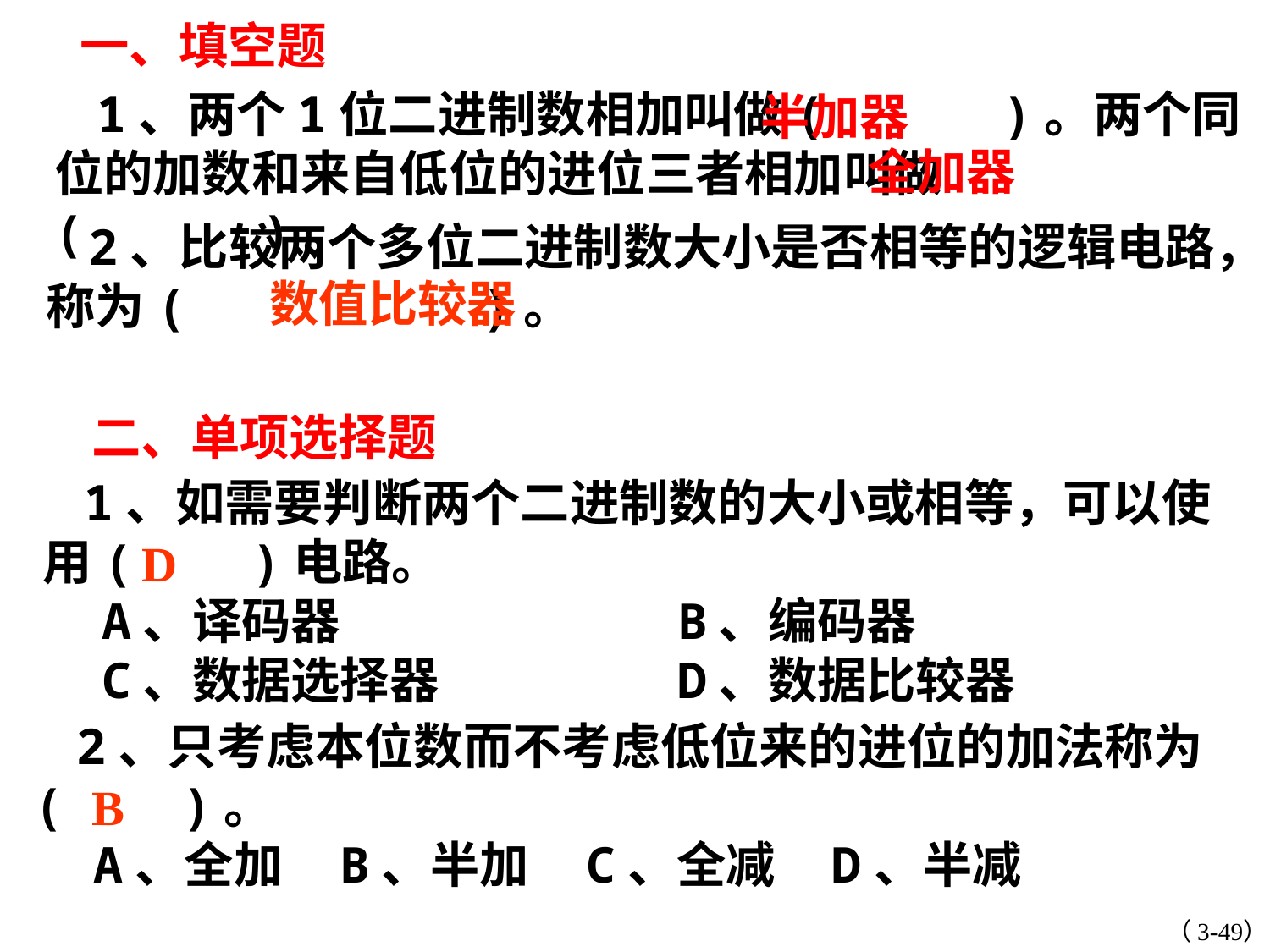

一、填空题
    1、两个1位二进制数相加叫做(      )。两个同位的加数和来自低位的进位三者相加叫做(      )。
半加器
全加器
    2、比较两个多位二进制数大小是否相等的逻辑电路，称为(          )。
数值比较器
二、单项选择题

    1、如需要判断两个二进制数的大小或相等，可以使用(    )电路。
  A、译码器  			B、编码器
  C、数据选择器  		D、数据比较器
D
    2、只考虑本位数而不考虑低位来的进位的加法称为 (    )。
  A、全加    B、半加    C、全减    D、半减
B
（3-49）